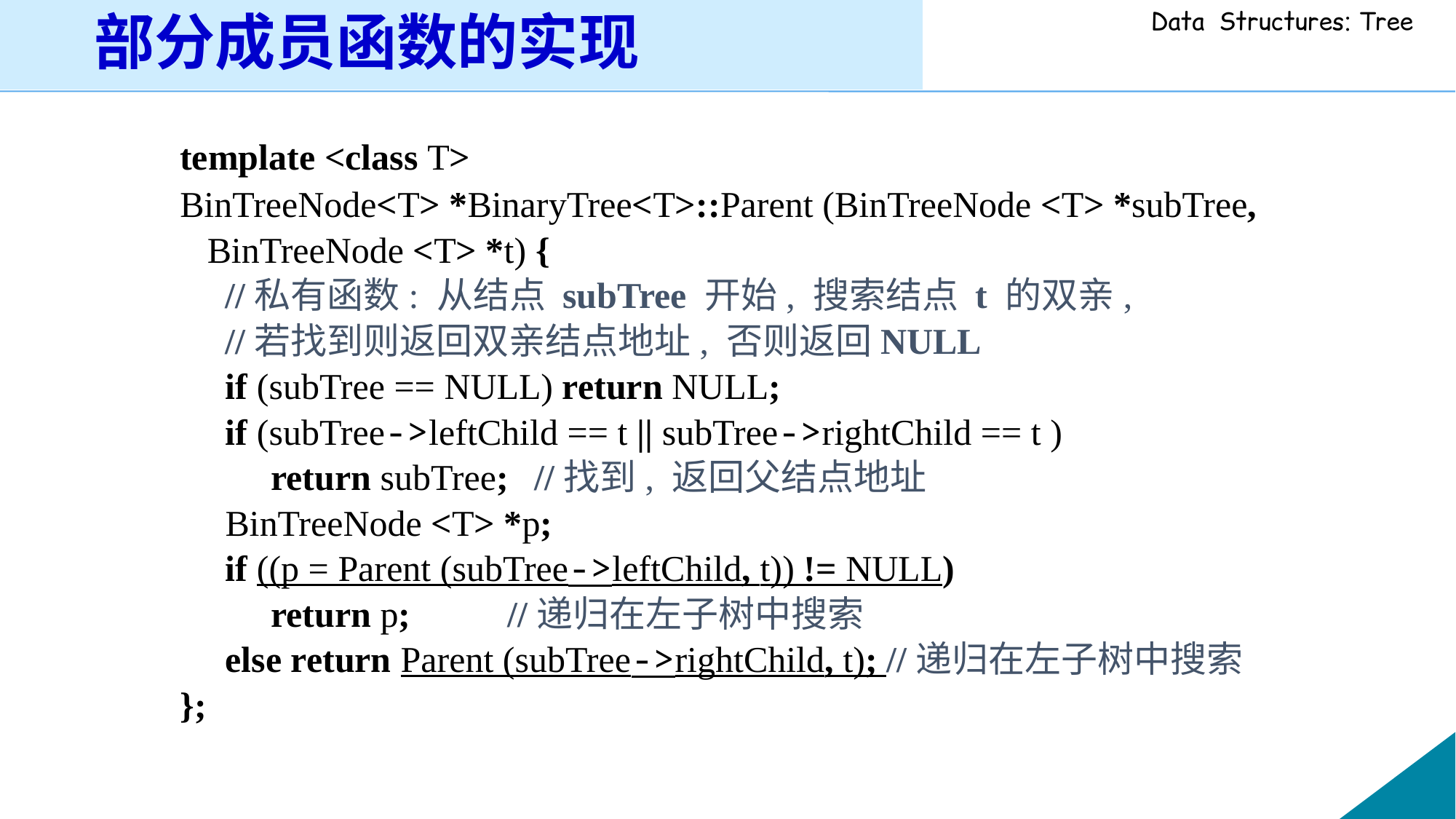

# 部分成员函数的实现
template <class T>
BinTreeNode<T> *BinaryTree<T>::Parent (BinTreeNode <T> *subTree, BinTreeNode <T> *t) {
     //私有函数: 从结点 subTree 开始, 搜索结点 t 的双亲,
     //若找到则返回双亲结点地址, 否则返回NULL
     if (subTree == NULL) return NULL;
     if (subTree->leftChild == t || subTree->rightChild == t )
          return subTree;	//找到, 返回父结点地址
     BinTreeNode <T> *p;
     if ((p = Parent (subTree->leftChild, t)) != NULL)
          return p;	         //递归在左子树中搜索
     else return Parent (subTree->rightChild, t); //递归在左子树中搜索
};